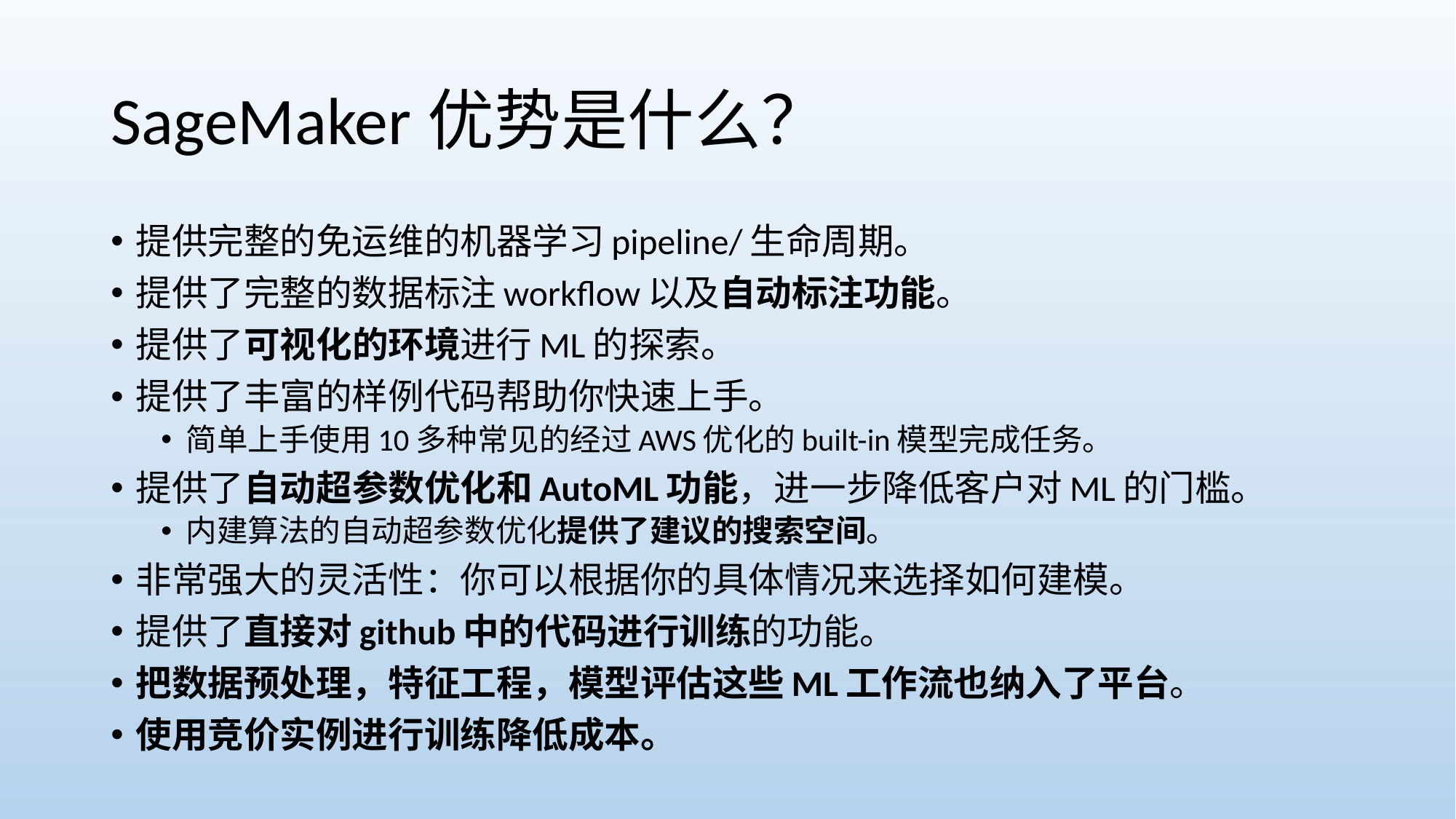

# SageMaker优势是什么？
提供完整的免运维的机器学习pipeline/生命周期。
提供了完整的数据标注workflow以及自动标注功能。
提供了可视化的环境进行ML的探索。
提供了丰富的样例代码帮助你快速上手。
简单上手使用10多种常见的经过AWS优化的built-in模型完成任务。
提供了自动超参数优化和AutoML功能，进一步降低客户对ML的门槛。
内建算法的自动超参数优化提供了建议的搜索空间。
非常强大的灵活性：你可以根据你的具体情况来选择如何建模。
提供了直接对github中的代码进行训练的功能。
把数据预处理，特征工程，模型评估这些ML工作流也纳入了平台。
使用竞价实例进行训练降低成本。